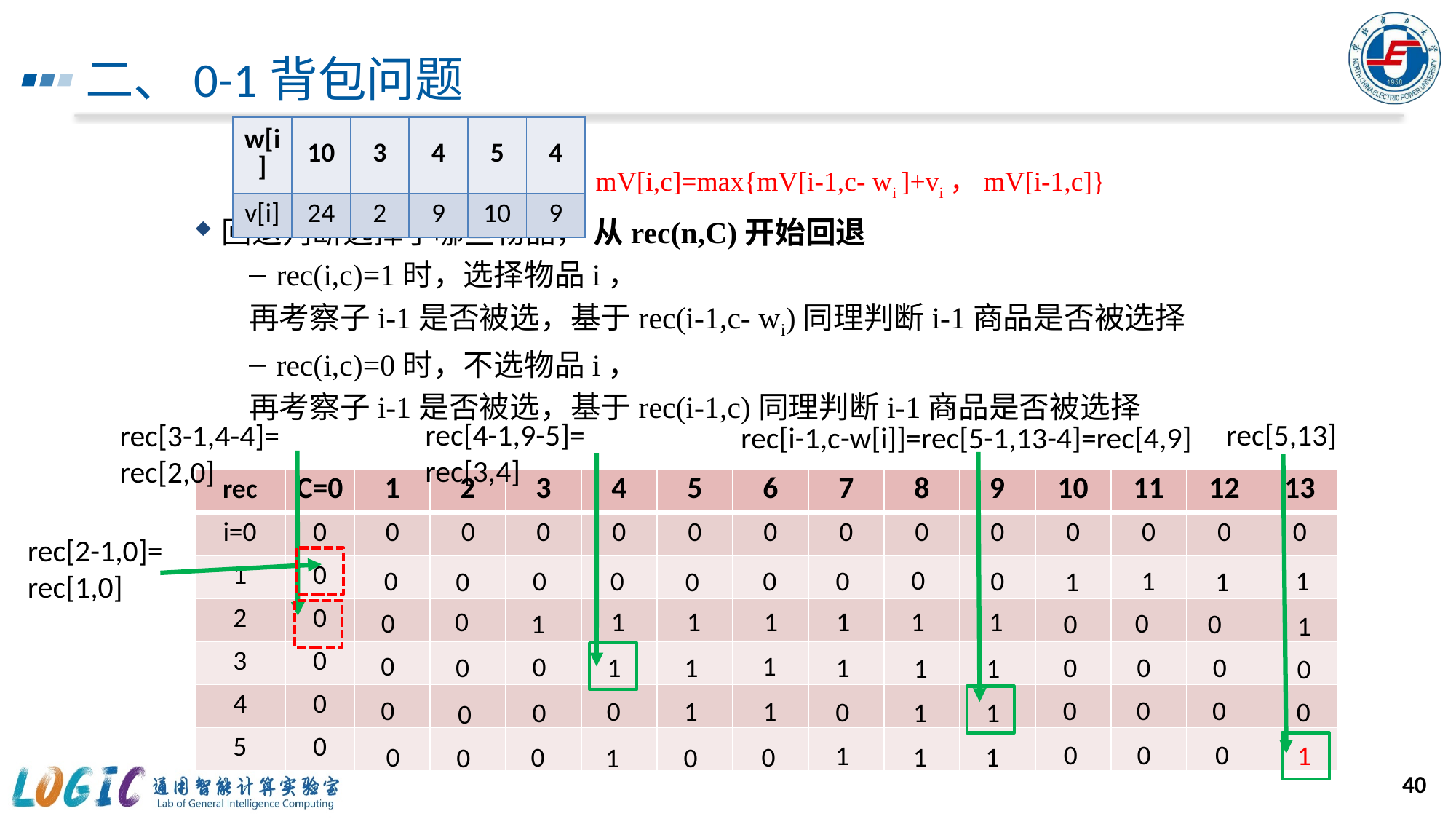

# 二、0-1背包问题

回退判断选择了哪些物品， 从rec(n,C)开始回退
rec(i,c)=1时，选择物品i，
再考察子i-1是否被选，基于rec(i-1,c- wi)同理判断i-1商品是否被选择
rec(i,c)=0时，不选物品i，
再考察子i-1是否被选，基于rec(i-1,c)同理判断i-1商品是否被选择

| w[i] | 10 | 3 | 4 | 5 | 4 |
| --- | --- | --- | --- | --- | --- |
| v[i] | 24 | 2 | 9 | 10 | 9 |
mV[i,c]=max{mV[i-1,c- wi ]+vi，mV[i-1,c]}
rec[4-1,9-5]= rec[3,4]
rec[5,13]
rec[3-1,4-4]= rec[2,0]
rec[i-1,c-w[i]]=rec[5-1,13-4]=rec[4,9]
| rec | C=0 | 1 | 2 | 3 | 4 | 5 | 6 | 7 | 8 | 9 | 10 | 11 | 12 | 13 |
| --- | --- | --- | --- | --- | --- | --- | --- | --- | --- | --- | --- | --- | --- | --- |
| i=0 | 0 | 0 | 0 | 0 | 0 | 0 | 0 | 0 | 0 | 0 | 0 | 0 | 0 | 0 |
| 1 | 0 |  |  |  |  |  |  |  |  |  |  |  |  |  |
| 2 | 0 |  |  |  |  |  |  |  |  |  |  |  |  |  |
| 3 | 0 |  |  |  |  |  |  |  |  |  |  |  |  |  |
| 4 | 0 |  |  |  |  |  |  |  |  |  |  |  |  |  |
| 5 | 0 |  |  |  |  |  |  |  |  |  |  |  |  |  |
rec[2-1,0]= rec[1,0]

0
0
0
0
0
0
1
1
0
0
0
1
1
1
1
1
1
1
1
0
0
0

1
0
0
1

0
1
0
0
1
1
0
0
0
1
1
1
0

0
0
0
0
1
0
1
0
0
1
1
0
0
0
0
0

1
1
0
1
1
0
0
0
1
0
40